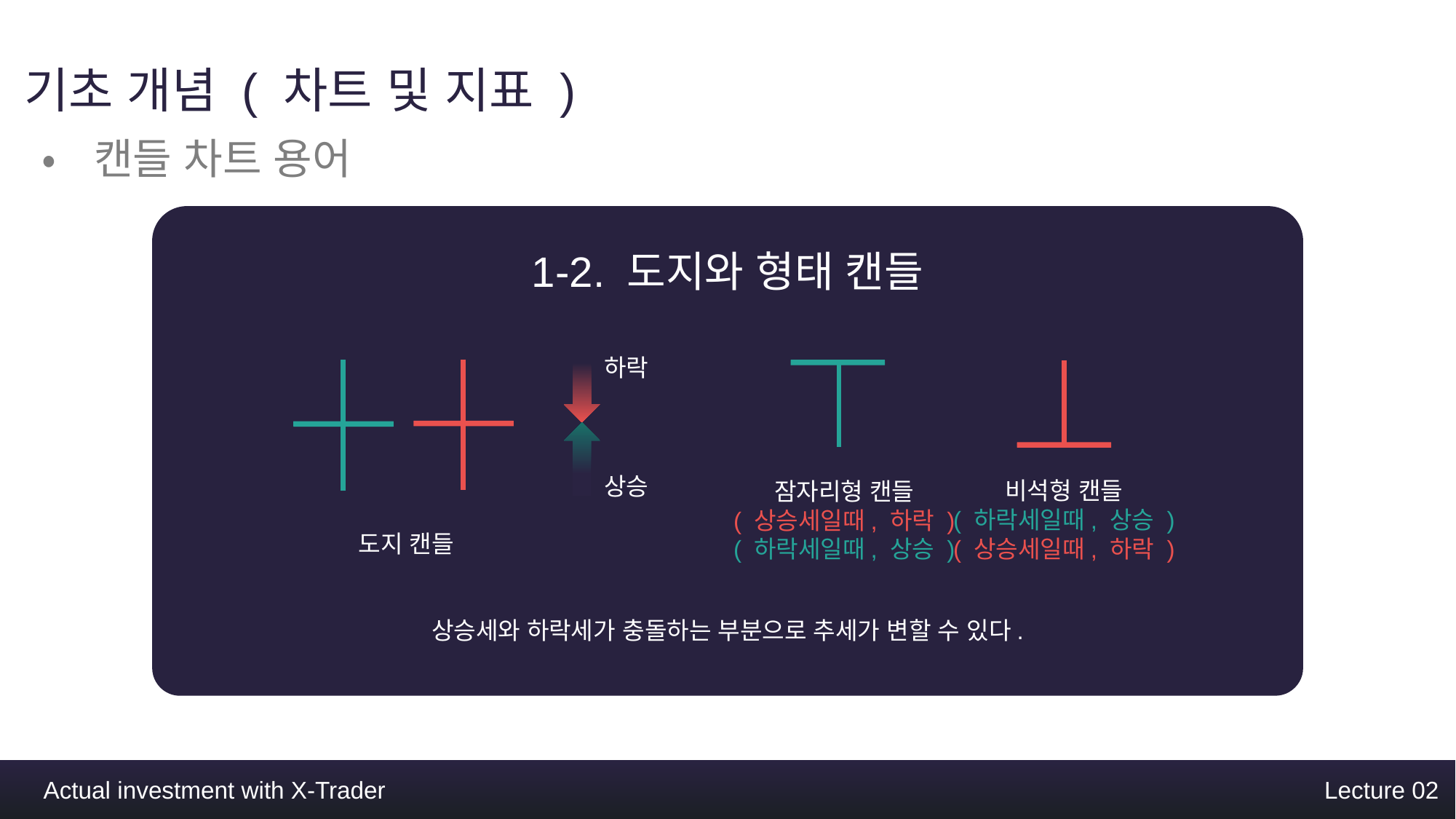

기초 개념 ( 차트 및 지표 )
•캔들 차트 용어

1-2. 도지와 형태 캔들

하락

도지 캔들

상승
비석형 캔들
( 하락세일때, 상승 )
( 상승세일때, 하락 )
잠자리형 캔들
( 상승세일때, 하락 )
( 하락세일때, 상승 )
상승세와 하락세가 충돌하는 부분으로 추세가 변할 수 있다.

Actual investment with X-Trader
Lecture 02